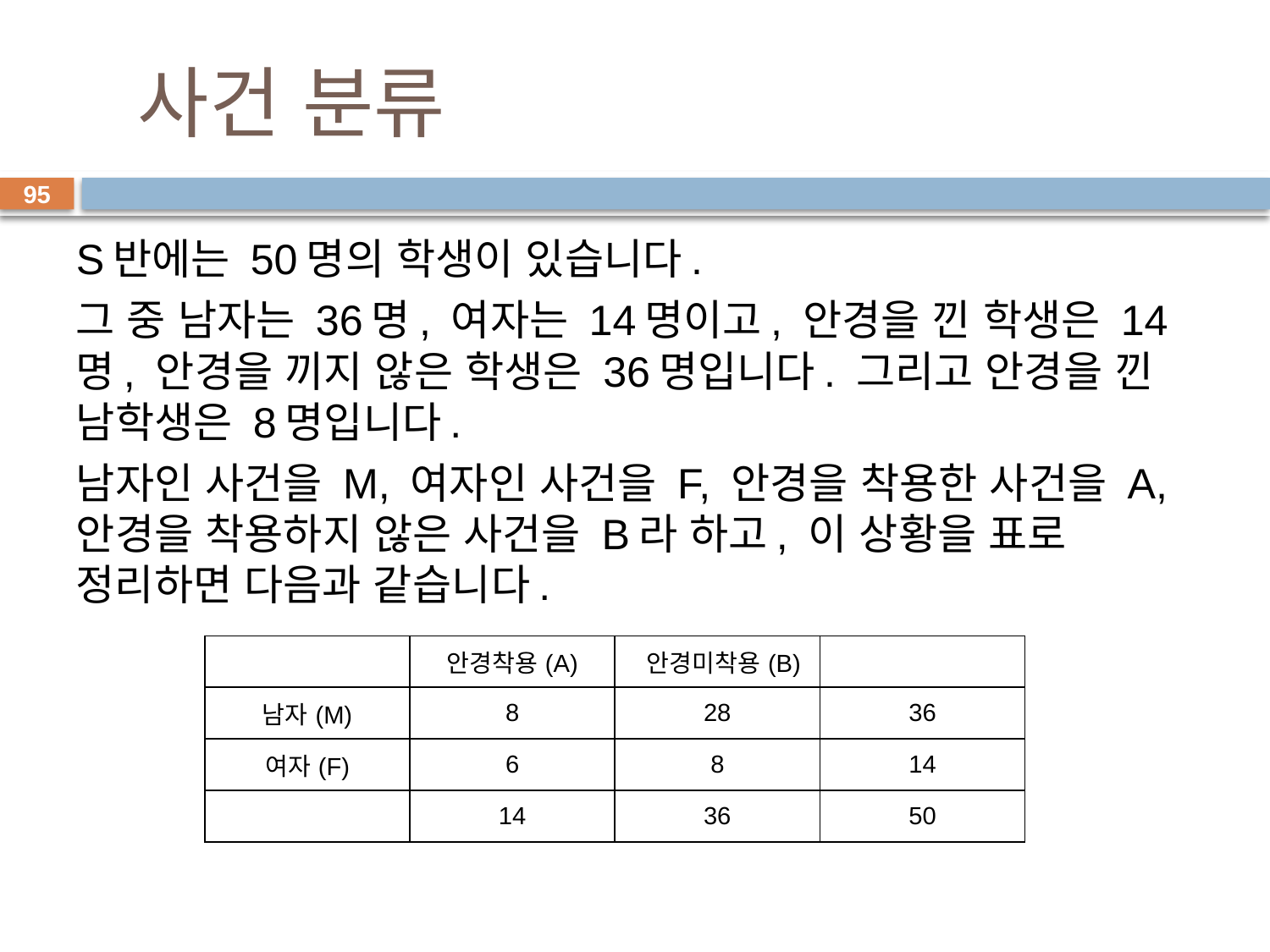

# 사건 분류
95
S반에는 50명의 학생이 있습니다.
그 중 남자는 36명, 여자는 14명이고, 안경을 낀 학생은 14명, 안경을 끼지 않은 학생은 36명입니다. 그리고 안경을 낀 남학생은 8명입니다.
남자인 사건을 M, 여자인 사건을 F, 안경을 착용한 사건을 A, 안경을 착용하지 않은 사건을 B라 하고, 이 상황을 표로 정리하면 다음과 같습니다.
|  | 안경착용(A) | 안경미착용(B) |  |
| --- | --- | --- | --- |
| 남자(M) | 8 | 28 | 36 |
| 여자(F) | 6 | 8 | 14 |
|  | 14 | 36 | 50 |